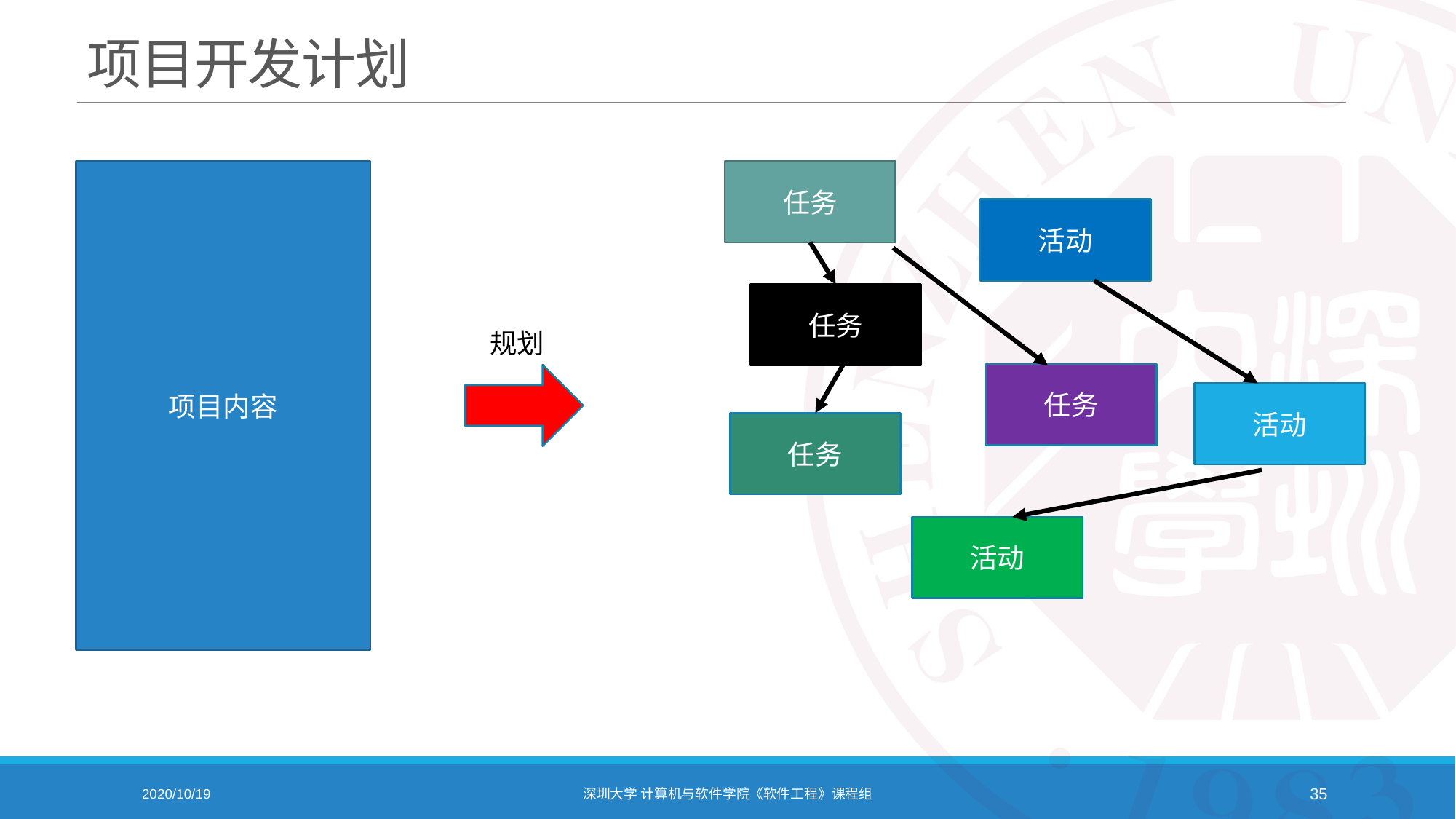

# 项目开发计划
任务
项目内容
活动
任务
规划
任务

活动
任务
活动
2020/10/19
深圳大学 计算机与软件学院《软件工程》课程组
35